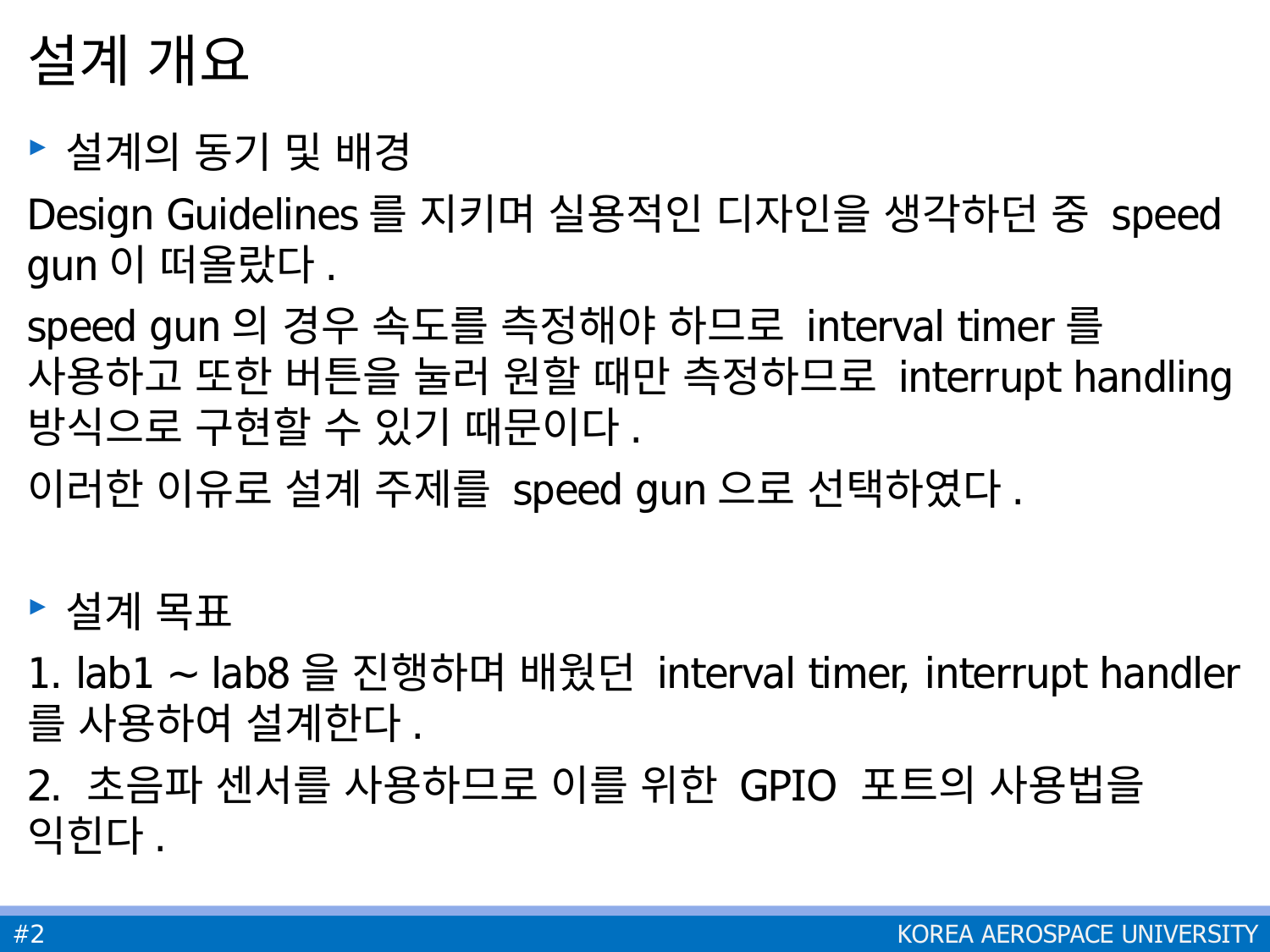

# 설계 개요
설계의 동기 및 배경
Design Guidelines를 지키며 실용적인 디자인을 생각하던 중 speed gun이 떠올랐다.
speed gun의 경우 속도를 측정해야 하므로 interval timer를 사용하고 또한 버튼을 눌러 원할 때만 측정하므로 interrupt handling 방식으로 구현할 수 있기 때문이다.
이러한 이유로 설계 주제를 speed gun으로 선택하였다.

설계 목표
1. lab1 ~ lab8을 진행하며 배웠던 interval timer, interrupt handler를 사용하여 설계한다.
2. 초음파 센서를 사용하므로 이를 위한 GPIO 포트의 사용법을 익힌다.
#2